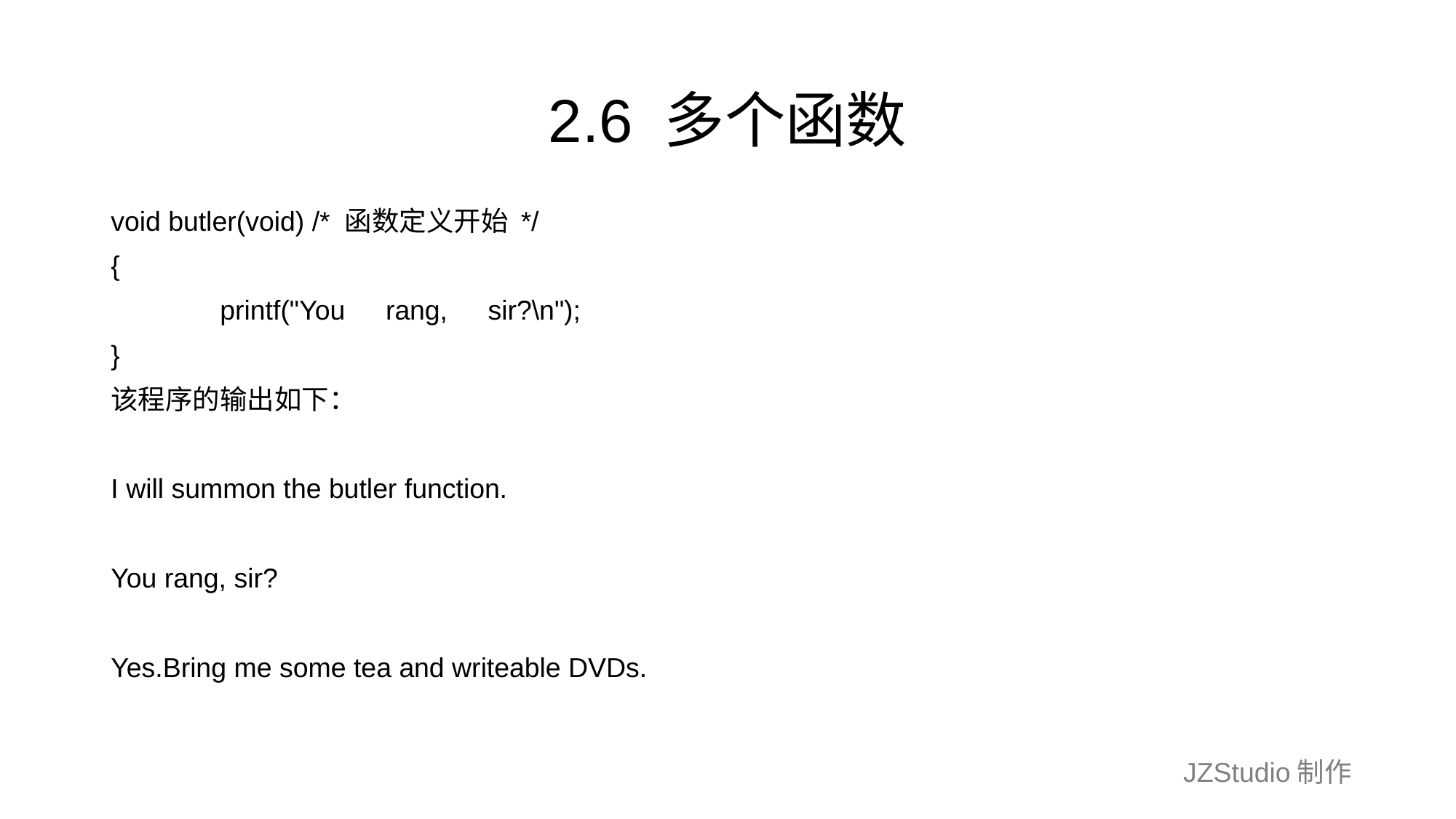

# 2.6 多个函数
void butler(void) /* 函数定义开始 */
{
	printf("You　rang,　sir?\n");
}
该程序的输出如下：

I will summon the butler function.

You rang, sir?

Yes.Bring me some tea and writeable DVDs.